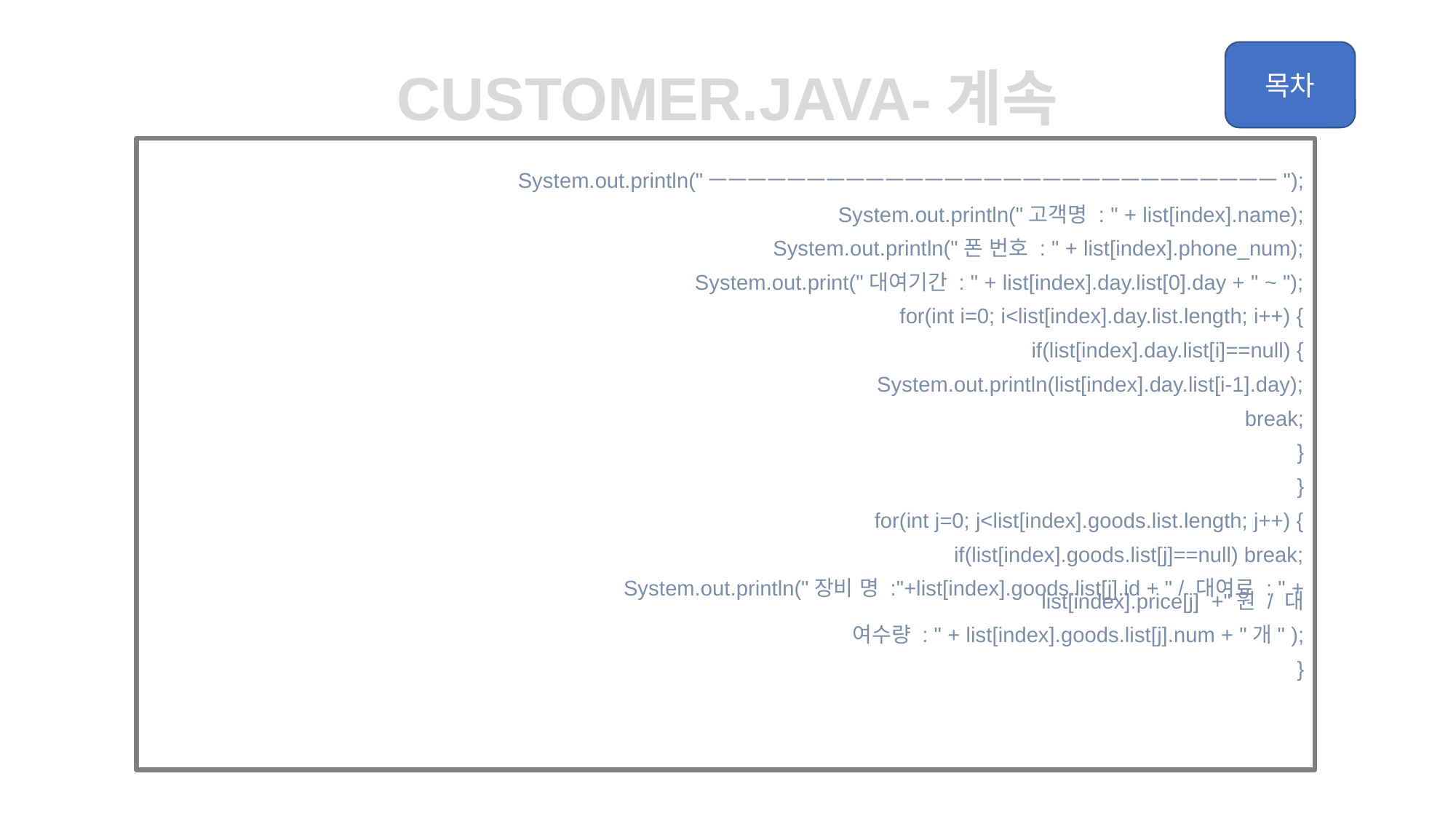

Customer.java-계속

		System.out.println("ㅡㅡㅡㅡㅡㅡㅡㅡㅡㅡㅡㅡㅡㅡㅡㅡㅡㅡㅡㅡㅡㅡㅡㅡㅡㅡㅡㅡㅡ");
		System.out.println("고객명 : " + list[index].name);
		System.out.println("폰 번호 : " + list[index].phone_num);
		System.out.print("대여기간 : " + list[index].day.list[0].day + " ~ ");
		for(int i=0; i<list[index].day.list.length; i++) {
			if(list[index].day.list[i]==null) {
				System.out.println(list[index].day.list[i-1].day);
				break;
			}
		}
		for(int j=0; j<list[index].goods.list.length; j++) {
			if(list[index].goods.list[j]==null) break;
			System.out.println("장비 명 :"+list[index].goods.list[j].id + " / 대여료 : " + list[index].price[j]  +"원 / 대
			여수량 : " + list[index].goods.list[j].num + "개" );
		}